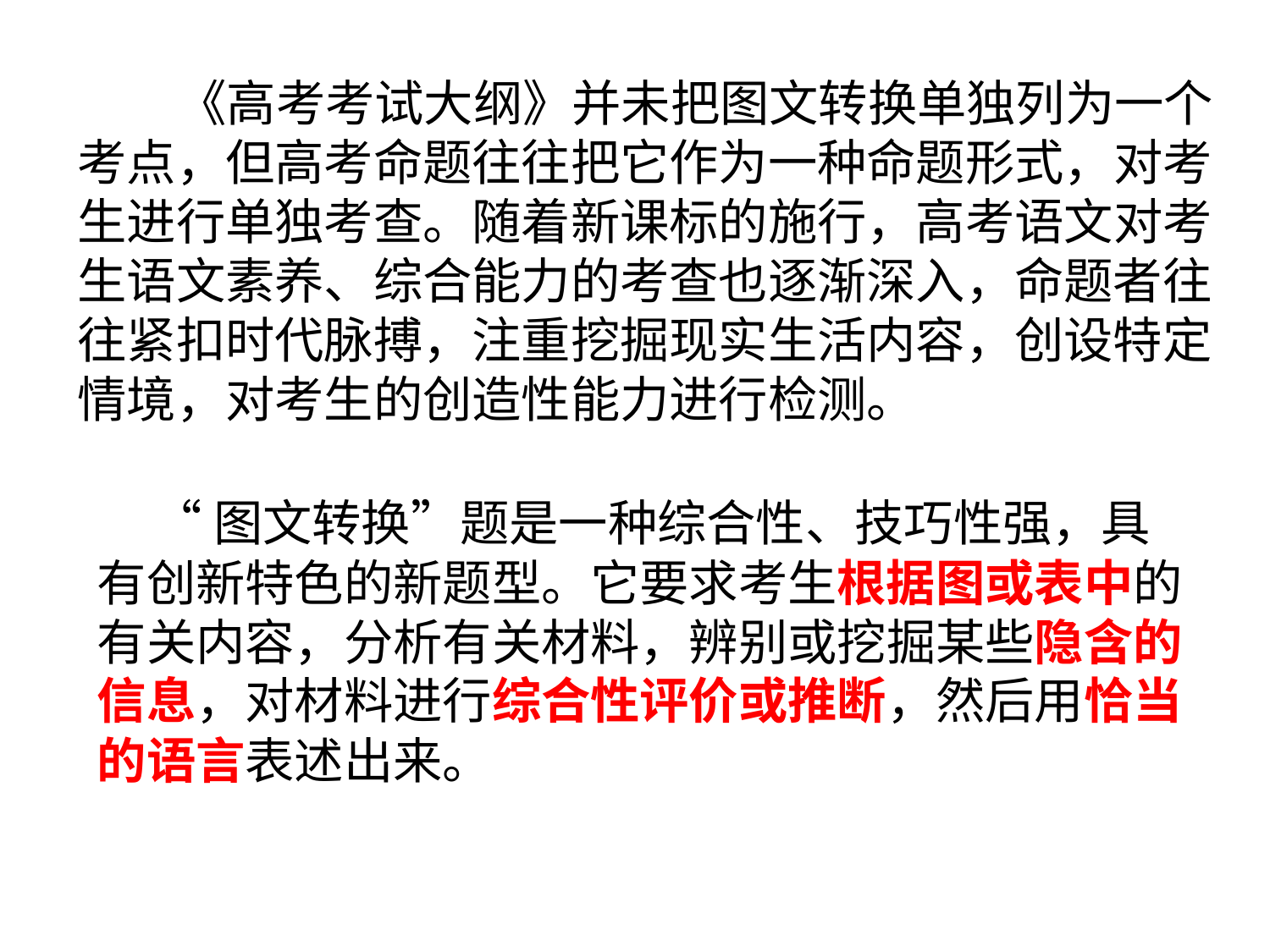

《高考考试大纲》并未把图文转换单独列为一个考点，但高考命题往往把它作为一种命题形式，对考生进行单独考查。随着新课标的施行，高考语文对考生语文素养、综合能力的考查也逐渐深入，命题者往往紧扣时代脉搏，注重挖掘现实生活内容，创设特定情境，对考生的创造性能力进行检测。

命
题
解
读
     “图文转换”题是一种综合性、技巧性强，具有创新特色的新题型。它要求考生根据图或表中的有关内容，分析有关材料，辨别或挖掘某些隐含的信息，对材料进行综合性评价或推断，然后用恰当的语言表述出来。